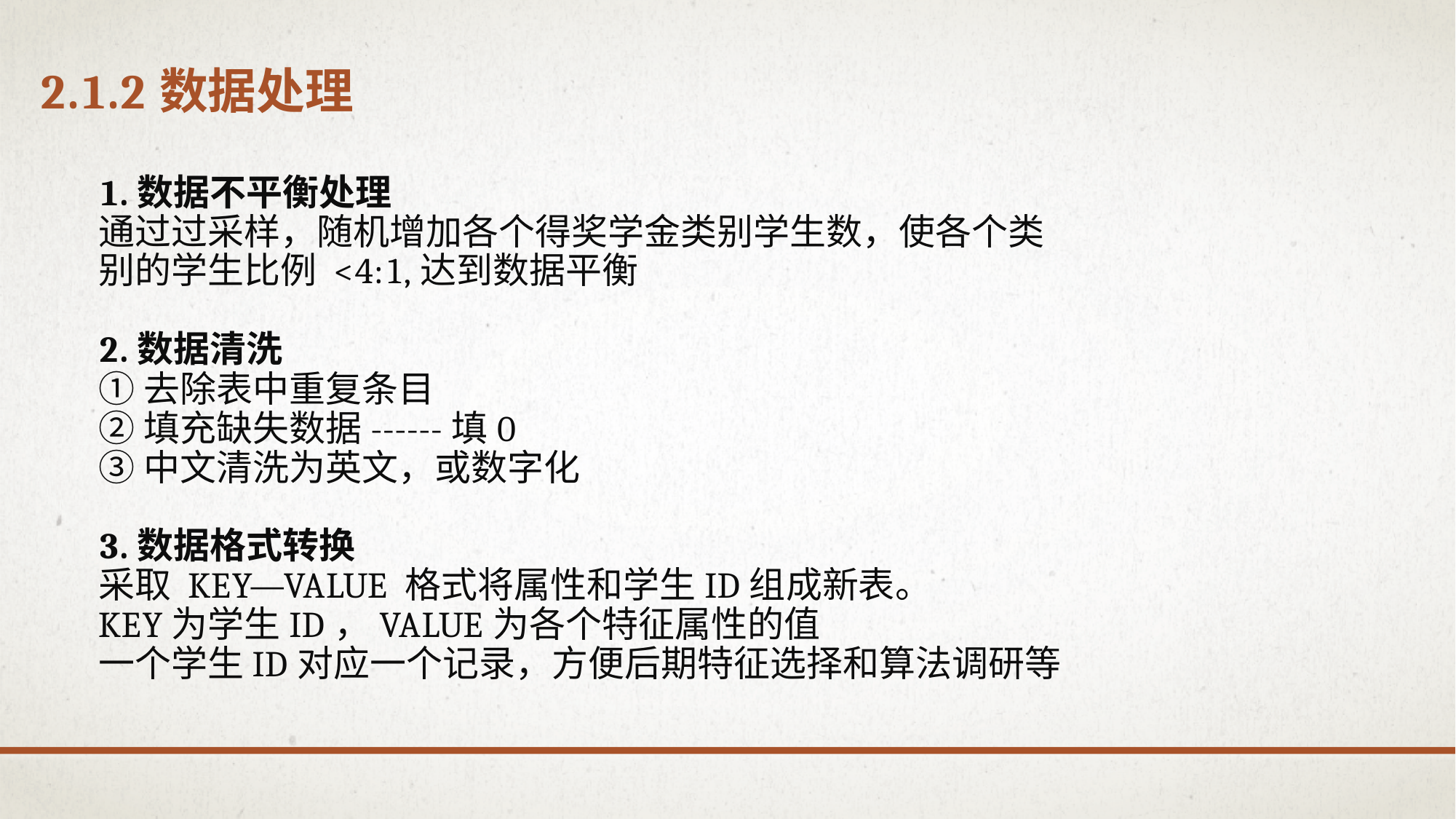

# 2.1.2数据处理

1.数据不平衡处理
通过过采样，随机增加各个得奖学金类别学生数，使各个类别的学生比例 <4:1,达到数据平衡

2.数据清洗
①去除表中重复条目
②填充缺失数据------填0
③中文清洗为英文，或数字化

3.数据格式转换
采取 key—value 格式将属性和学生id组成新表。
key为学生id，Value为各个特征属性的值
一个学生id对应一个记录，方便后期特征选择和算法调研等